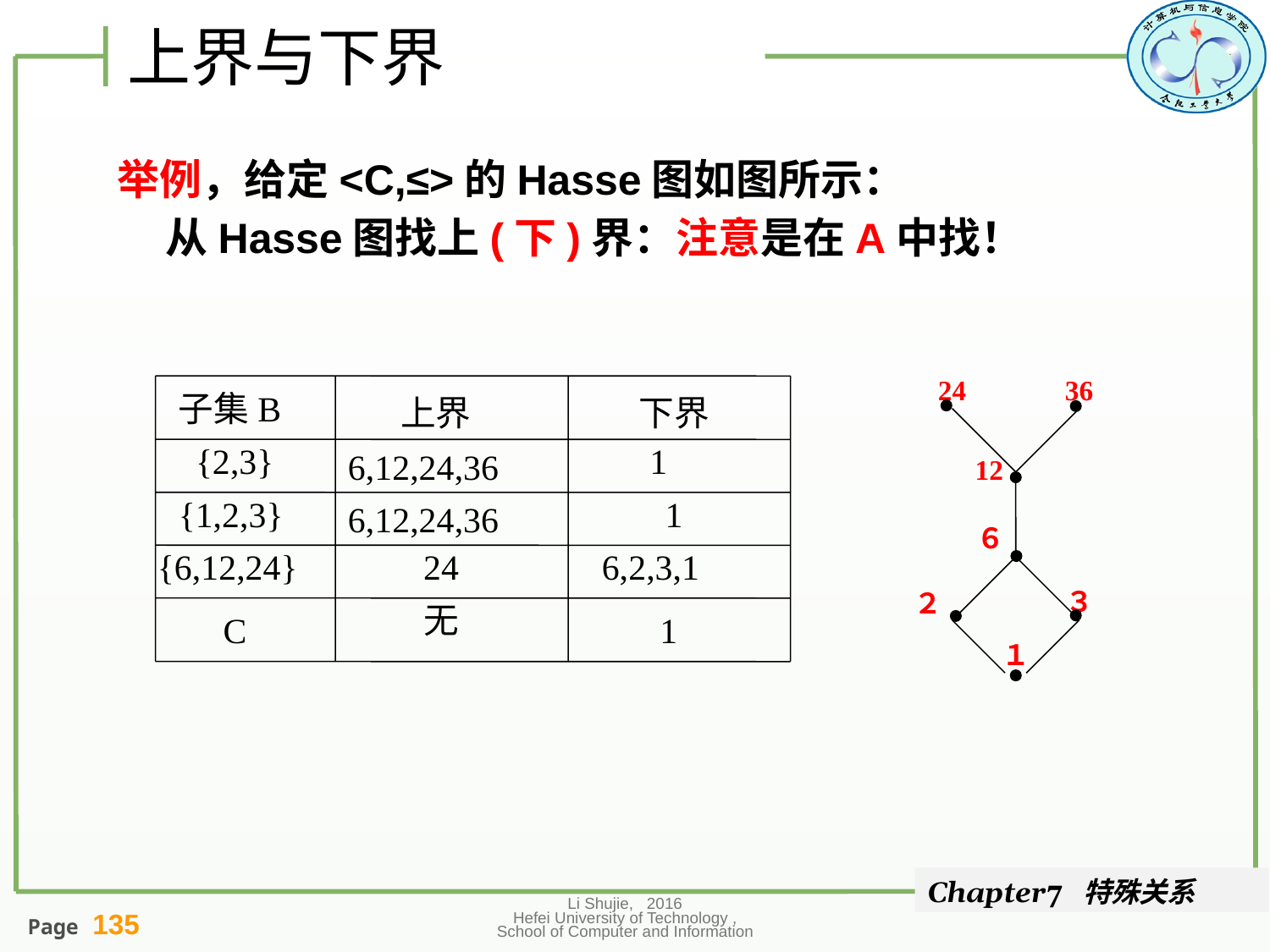

# 上界与下界
举例，给定<C,≤>的Hasse图如图所示：
    从Hasse图找上(下)界：注意是在A中找！
24
36

12

６

３
２

１

子集B
上界
下界
{2,3}
   1
6,12,24,36

{1,2,3}
1
6,12,24,36

{6,12,24}
24
6,2,3,1

无

C
1